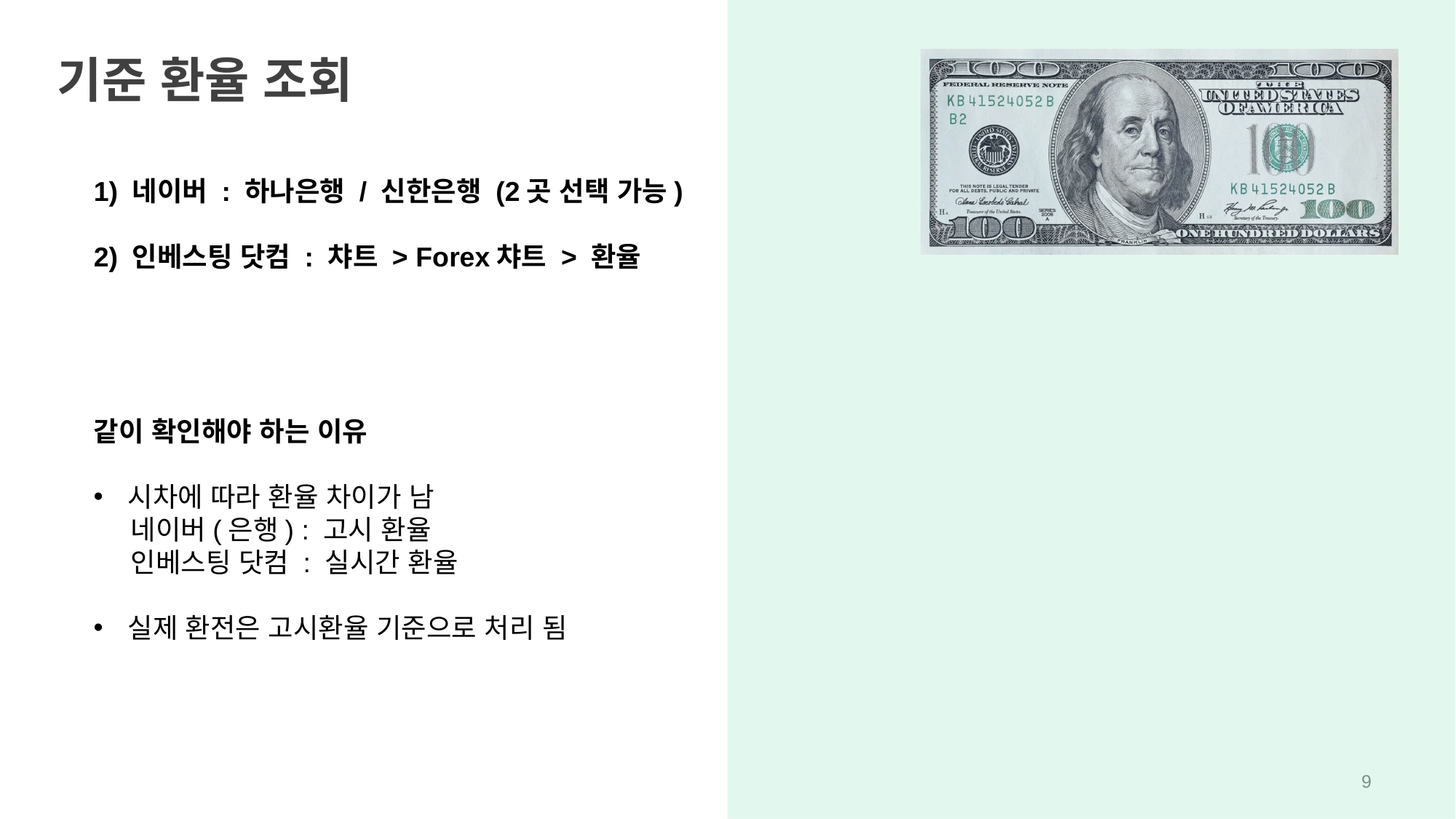

기준 환율 조회
1) 네이버 : 하나은행 / 신한은행 (2곳 선택 가능)

2) 인베스팅 닷컴 : 챠트 > Forex챠트 > 환율
같이 확인해야 하는 이유

시차에 따라 환율 차이가 남
    네이버(은행) : 고시 환율
    인베스팅 닷컴 : 실시간 환율

실제 환전은 고시환율 기준으로 처리 됨

9